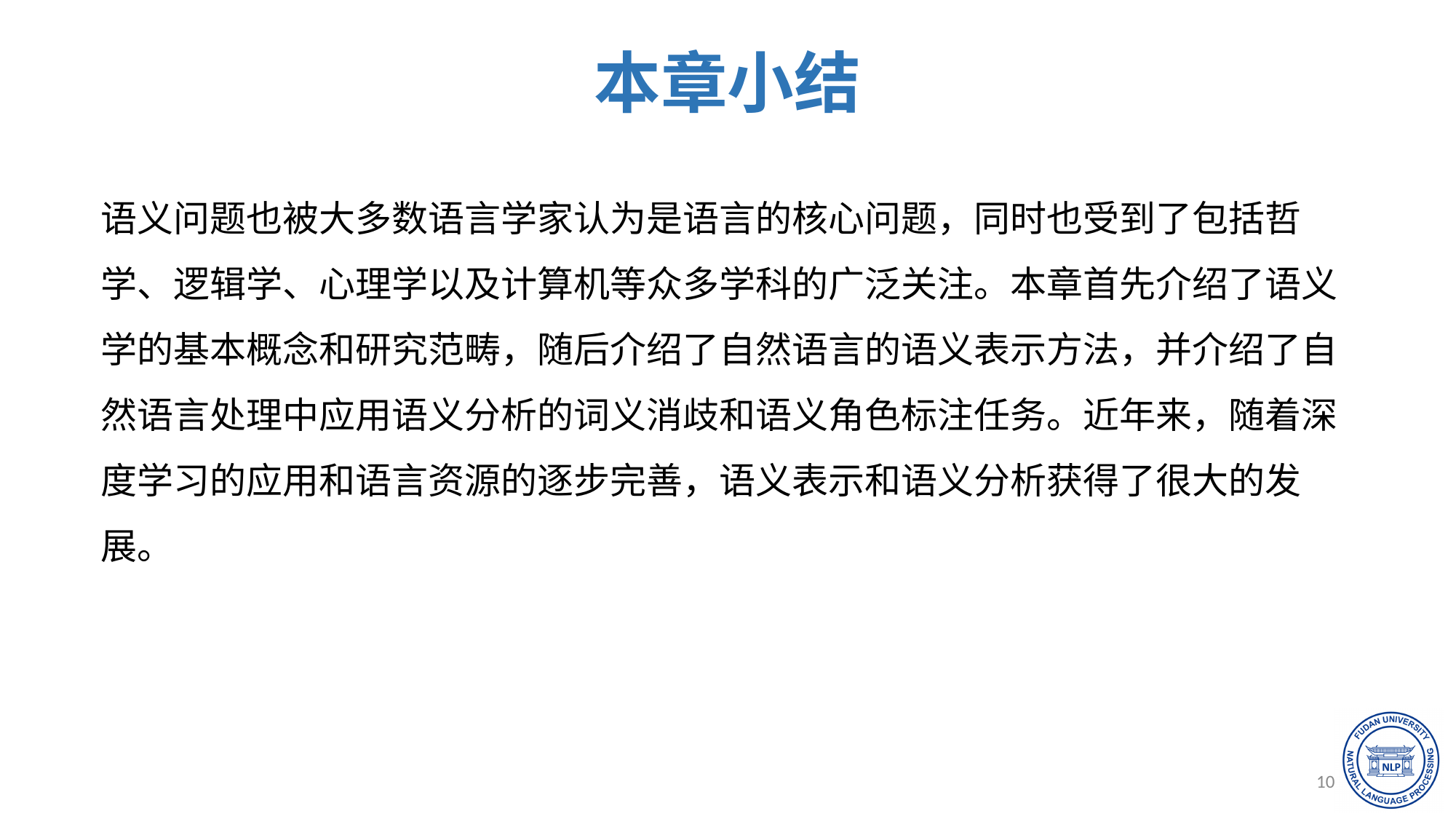

本章小结
哎呀小小草
专业设计
语义问题也被大多数语言学家认为是语言的核心问题，同时也受到了包括哲学、逻辑学、心理学以及计算机等众多学科的广泛关注。本章首先介绍了语义学的基本概念和研究范畴，随后介绍了自然语言的语义表示方法，并介绍了自然语言处理中应用语义分析的词义消歧和语义角色标注任务。近年来，随着深度学习的应用和语言资源的逐步完善，语义表示和语义分析获得了很大的发展。
2015
哎呀小小草演示设计
101